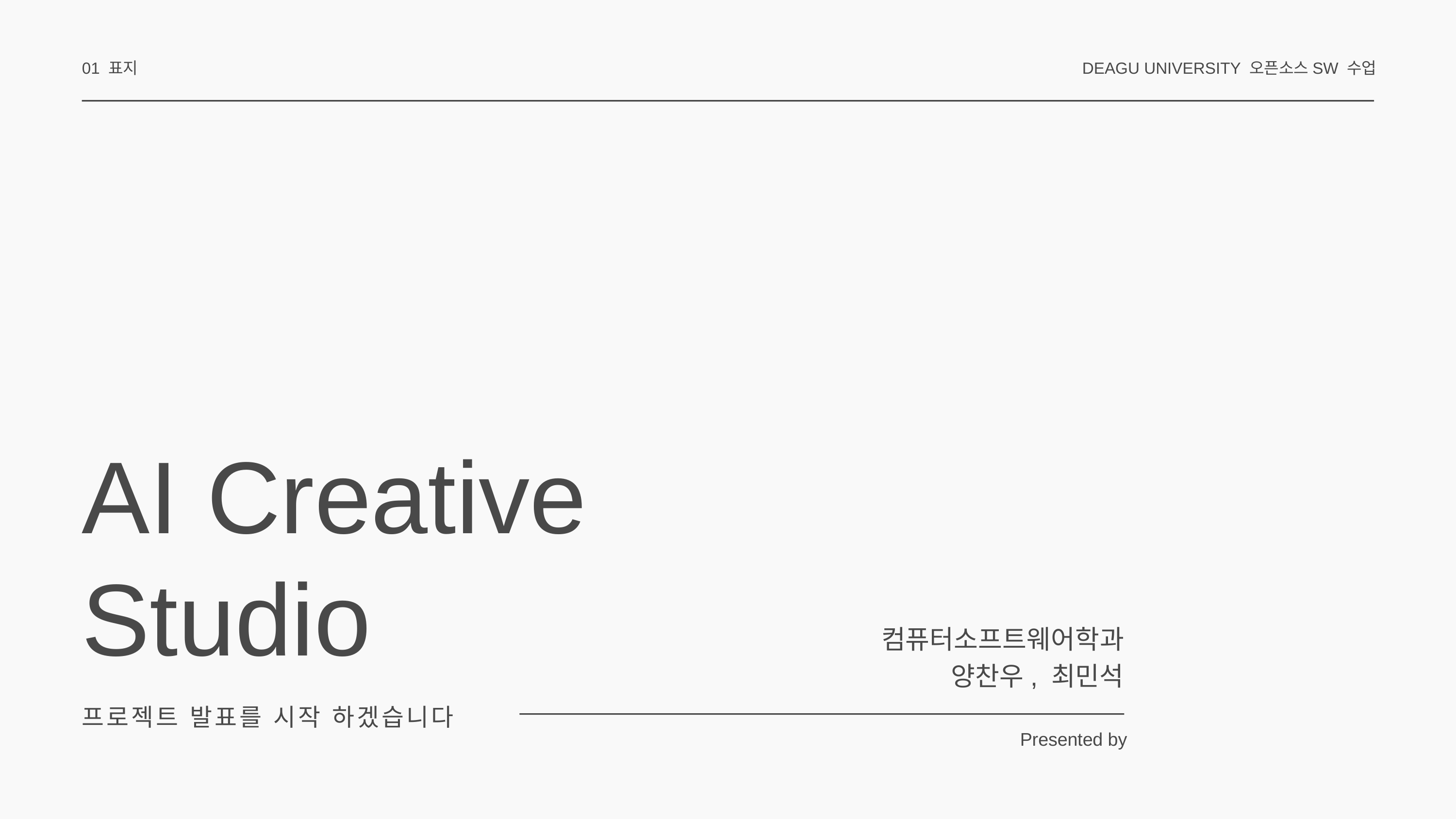

01 표지
DEAGU UNIVERSITY 오픈소스SW 수업

AI Creative Studio
컴퓨터소프트웨어학과 양찬우, 최민석
프로젝트 발표를 시작 하겠습니다

Presented by